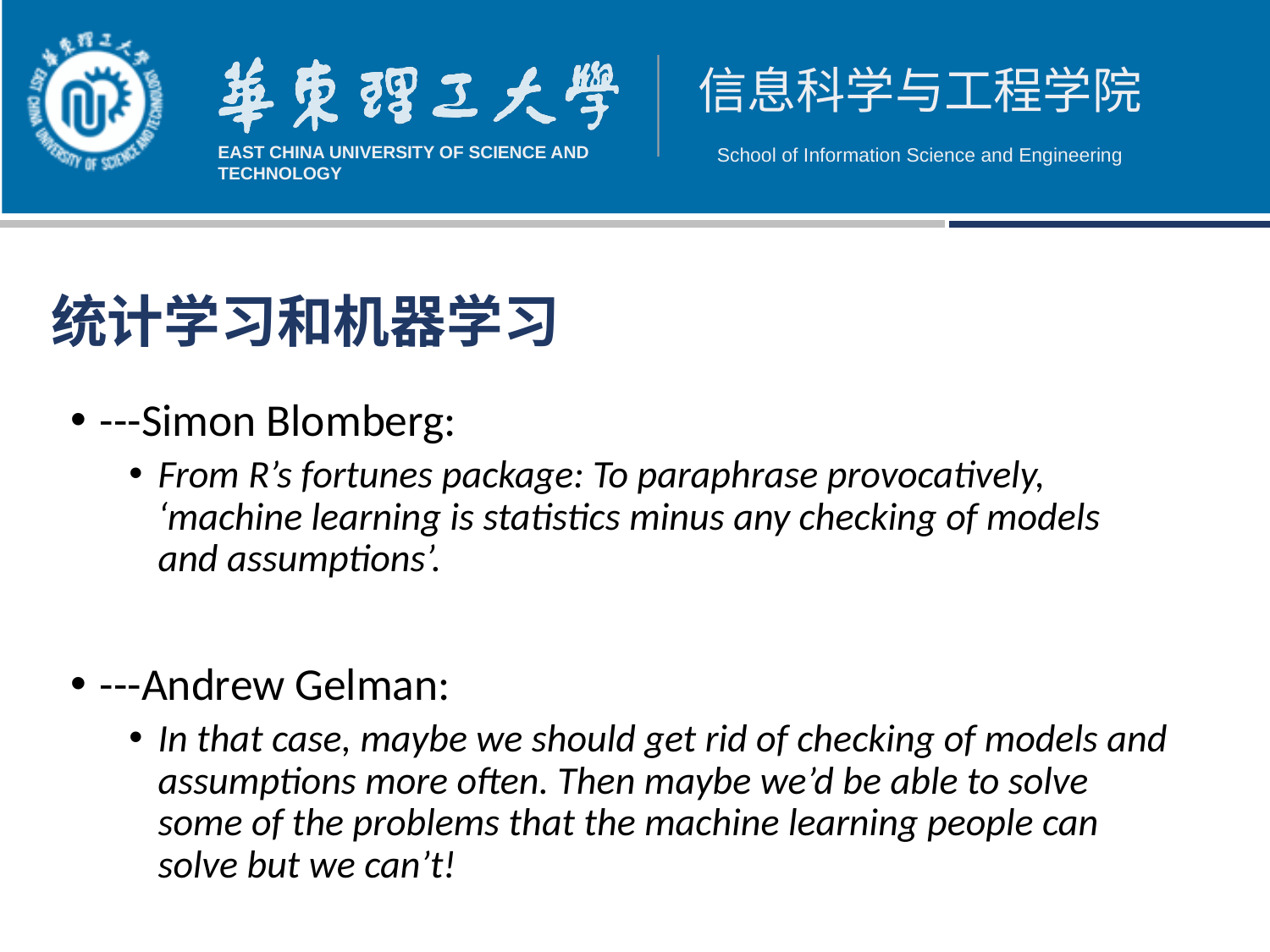

统计学习和机器学习
---Simon Blomberg:
From R’s fortunes package: To paraphrase provocatively, ‘machine learning is statistics minus any checking of models and assumptions’.

---Andrew Gelman:
In that case, maybe we should get rid of checking of models and assumptions more often. Then maybe we’d be able to solve some of the problems that the machine learning people can solve but we can’t!

25